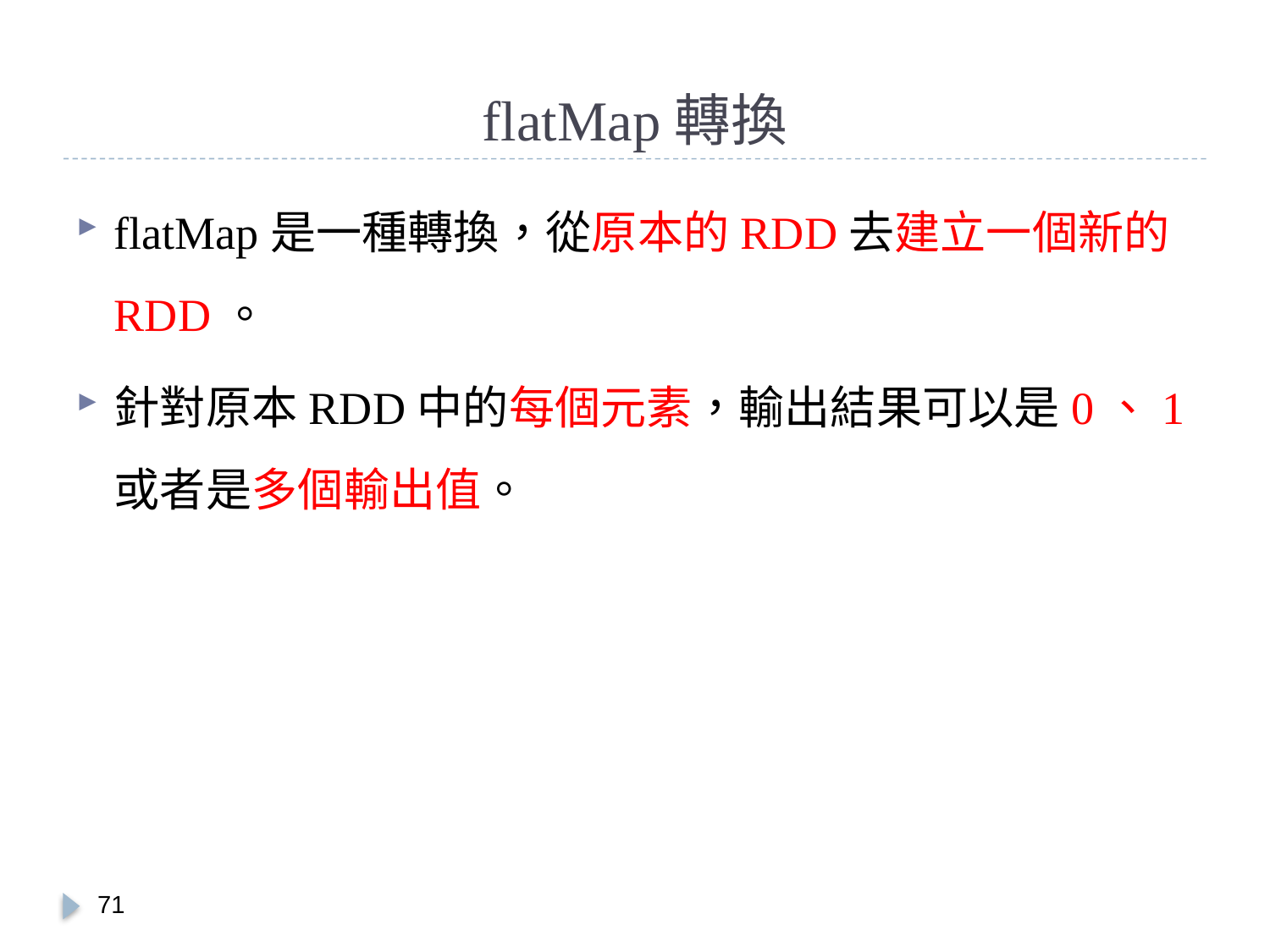

# flatMap轉換
flatMap是一種轉換，從原本的RDD去建立一個新的RDD。
針對原本RDD中的每個元素，輸出結果可以是0、1或者是多個輸出值。
71